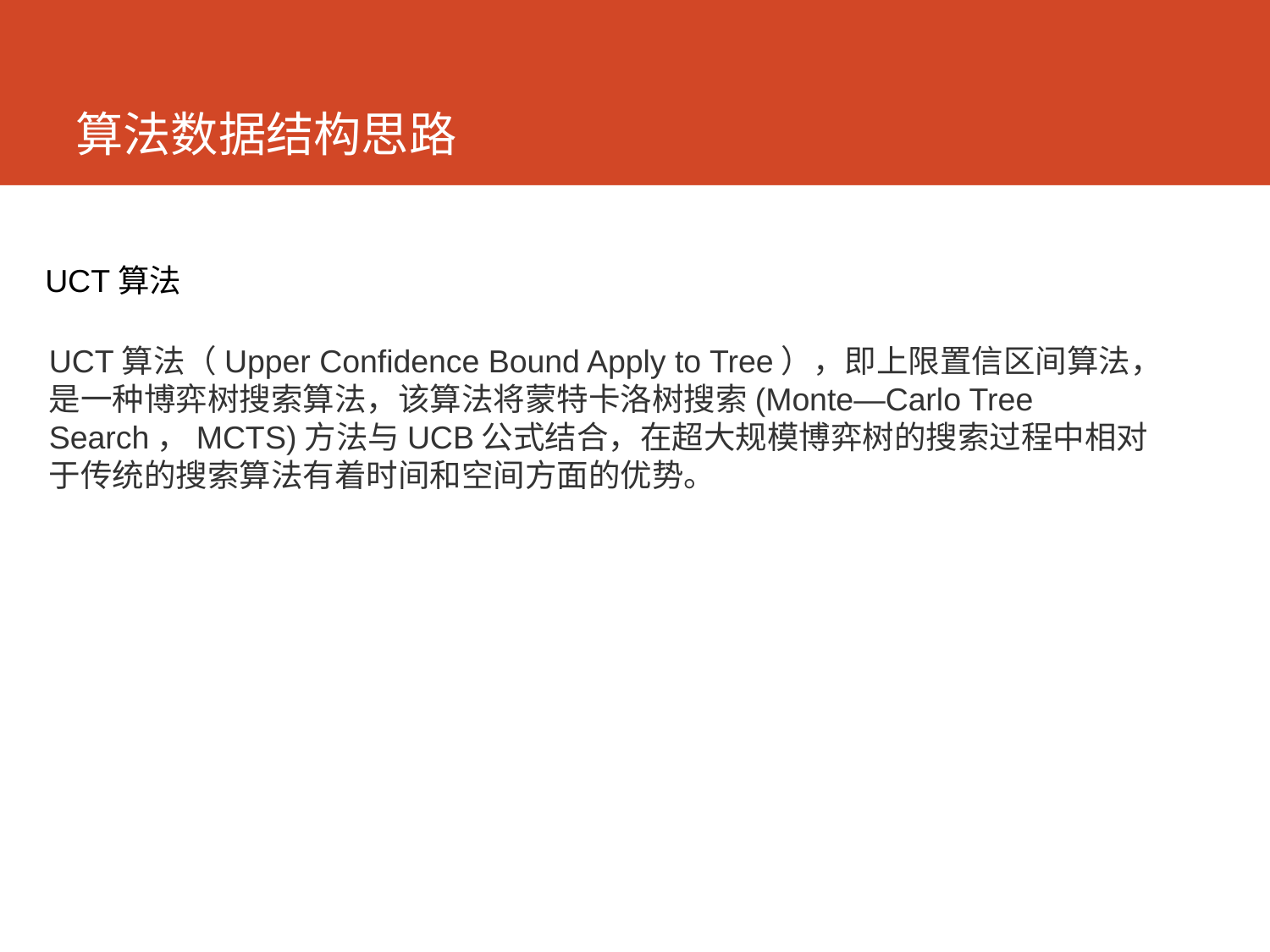

# 算法数据结构思路
UCT算法
UCT算法（Upper Confidence Bound Apply to Tree），即上限置信区间算法，是一种博弈树搜索算法，该算法将蒙特卡洛树搜索(Monte—Carlo Tree Search，MCTS)方法与UCB公式结合，在超大规模博弈树的搜索过程中相对于传统的搜索算法有着时间和空间方面的优势。